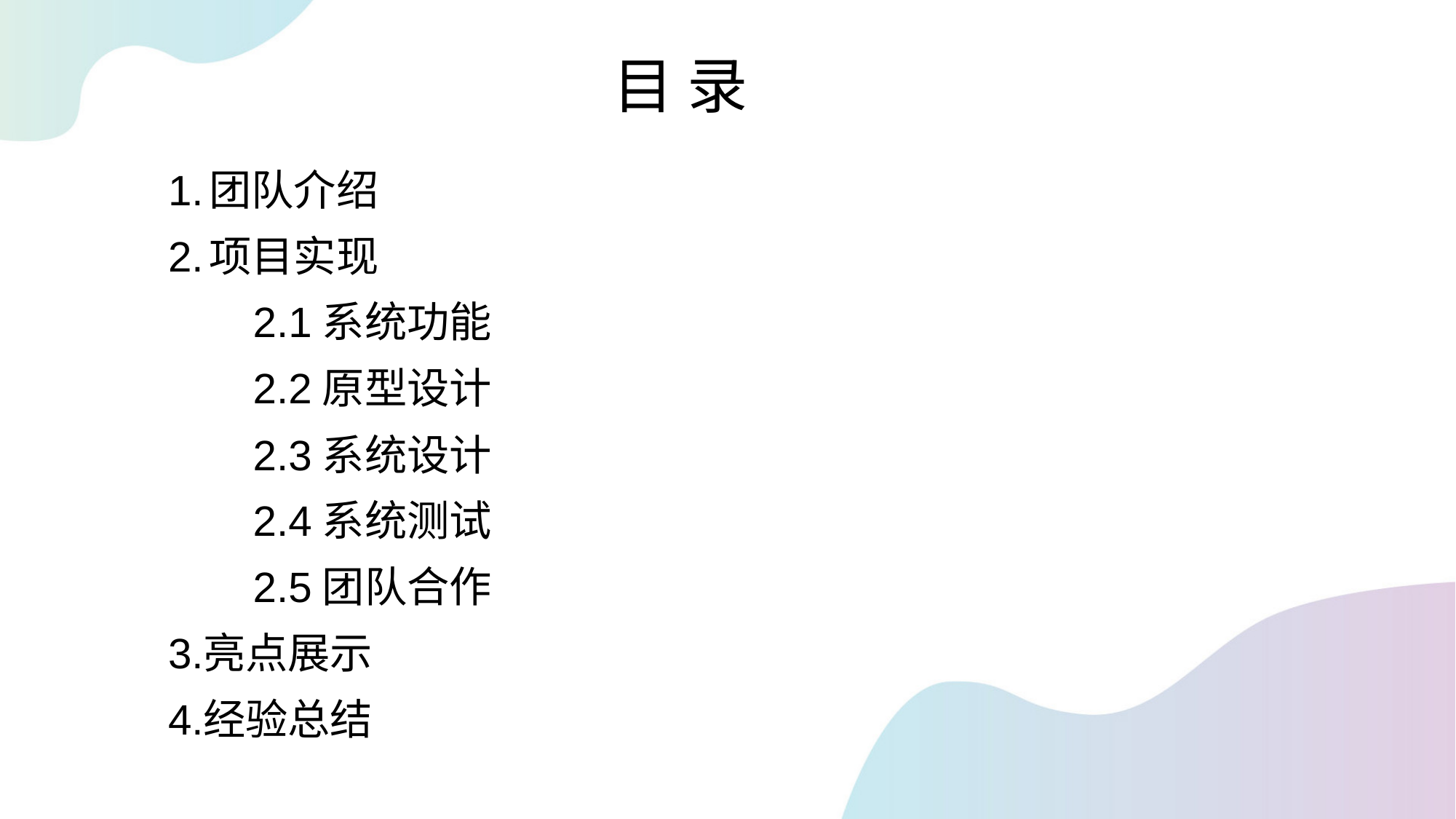

目 录
团队介绍
项目实现
2.1系统功能
2.2原型设计
2.3系统设计
2.4系统测试
2.5团队合作
亮点展示
经验总结